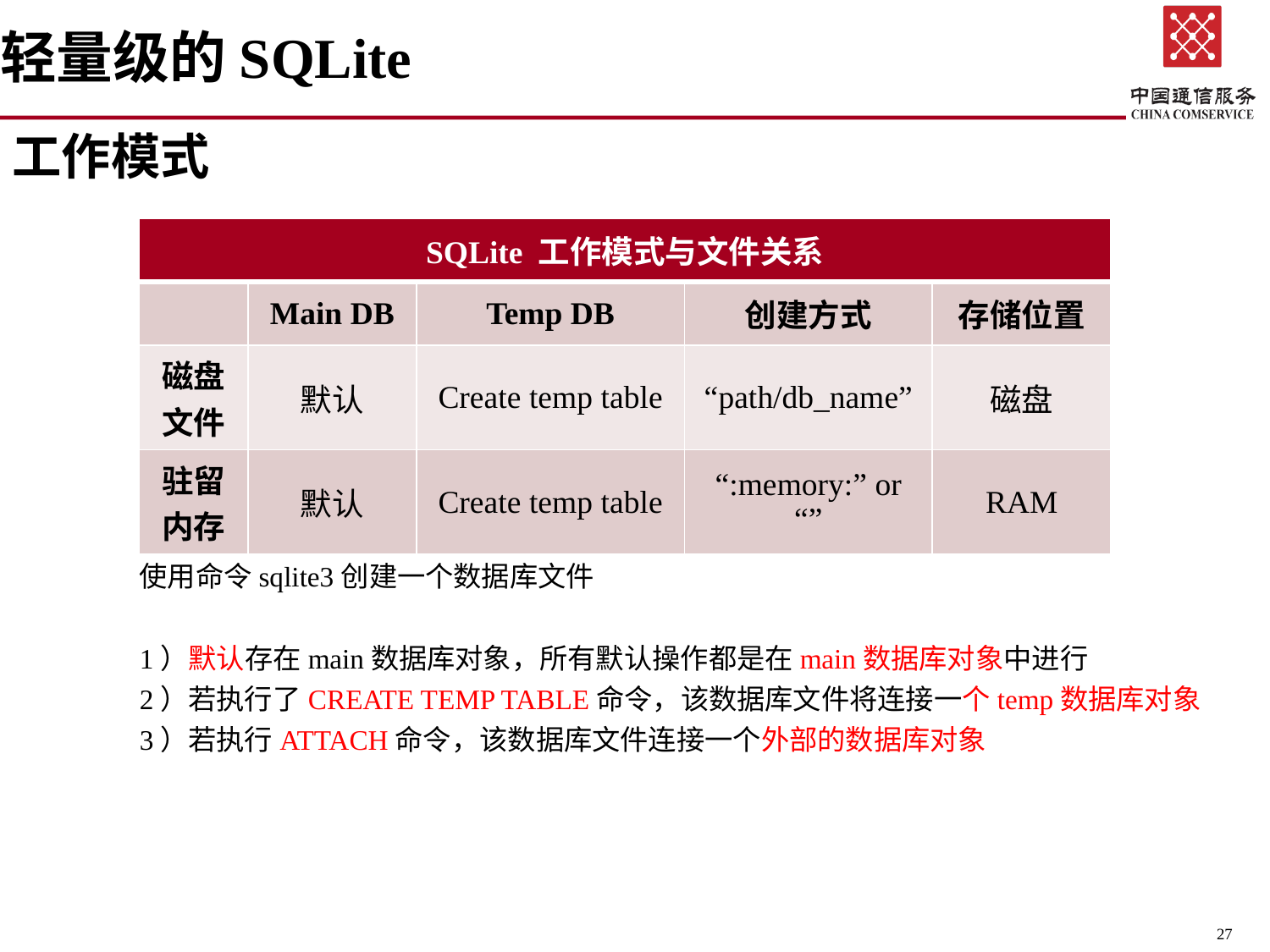

# 轻量级的SQLite
工作模式

	使用命令sqlite3创建一个数据库文件

	1）默认存在main数据库对象，所有默认操作都是在main数据库对象中进行
	2）若执行了CREATE TEMP TABLE命令，该数据库文件将连接一个temp数据库对象
	3）若执行ATTACH命令，该数据库文件连接一个外部的数据库对象
| SQLite 工作模式与文件关系 |  |  |  |  |
| --- | --- | --- | --- | --- |
|  | Main DB | Temp DB | 创建方式 | 存储位置 |
| 磁盘 文件 | 默认 | Create temp table | “path/db\_name” | 磁盘 |
| 驻留 内存 | 默认 | Create temp table | “:memory:” or “” | RAM |